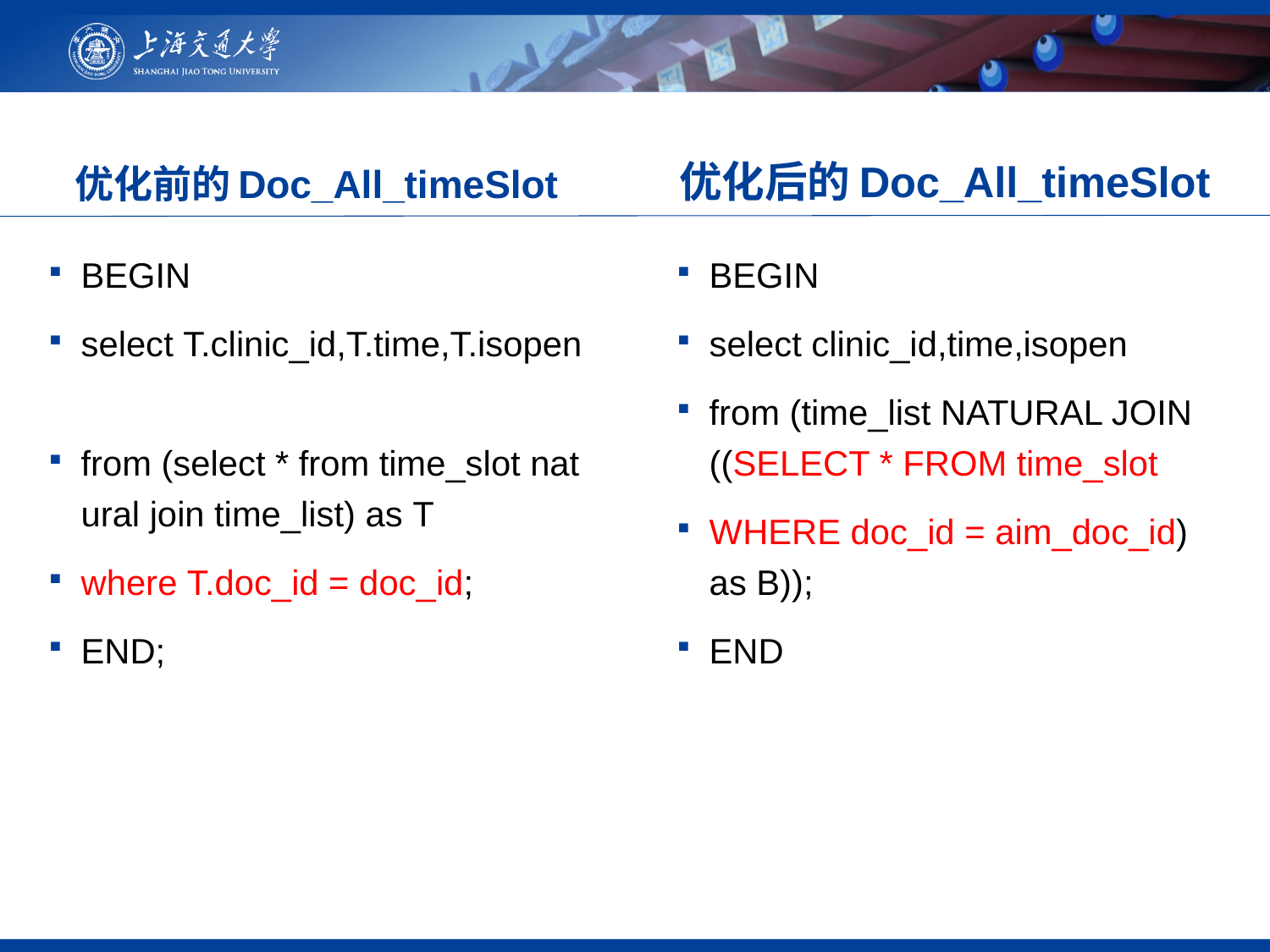

29
优化后的Doc_All_timeSlot
# 优化前的Doc_All_timeSlot
BEGIN
select T.clinic_id,T.time,T.isopen
from (select * from time_slot natural join time_list) as T
where T.doc_id = doc_id;
END;
BEGIN
select clinic_id,time,isopen
from (time_list NATURAL JOIN ((SELECT * FROM time_slot
WHERE doc_id = aim_doc_id) as B));
END